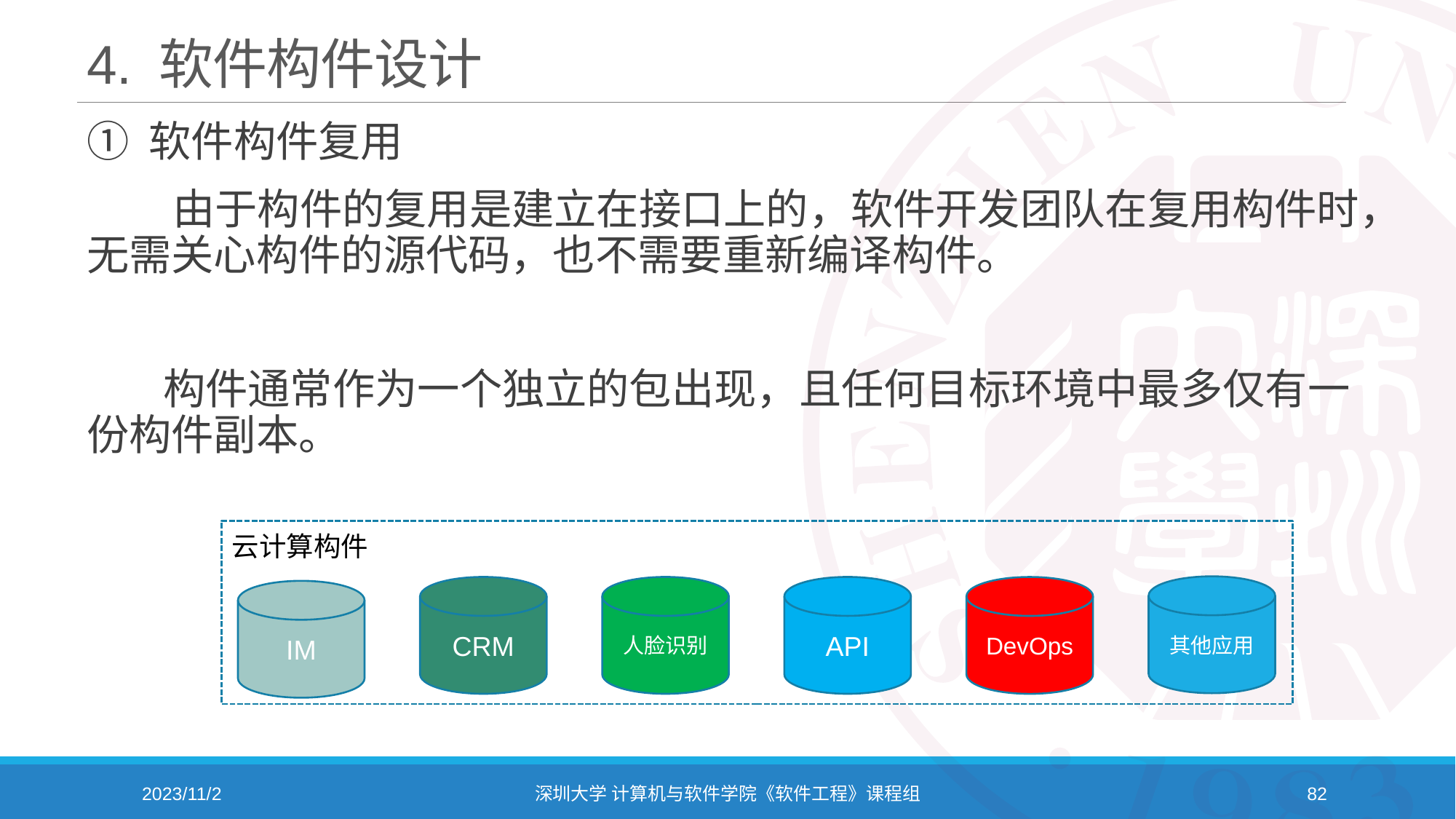

# 4. 软件构件设计
① 软件构件复用
        由于构件的复用是建立在接口上的，软件开发团队在复用构件时，无需关心构件的源代码，也不需要重新编译构件。

       构件通常作为一个独立的包出现，且任何目标环境中最多仅有一份构件副本。

云计算构件
其他应用
CRM
人脸识别
API
DevOps
IM
2023/11/2
深圳大学 计算机与软件学院《软件工程》课程组
82